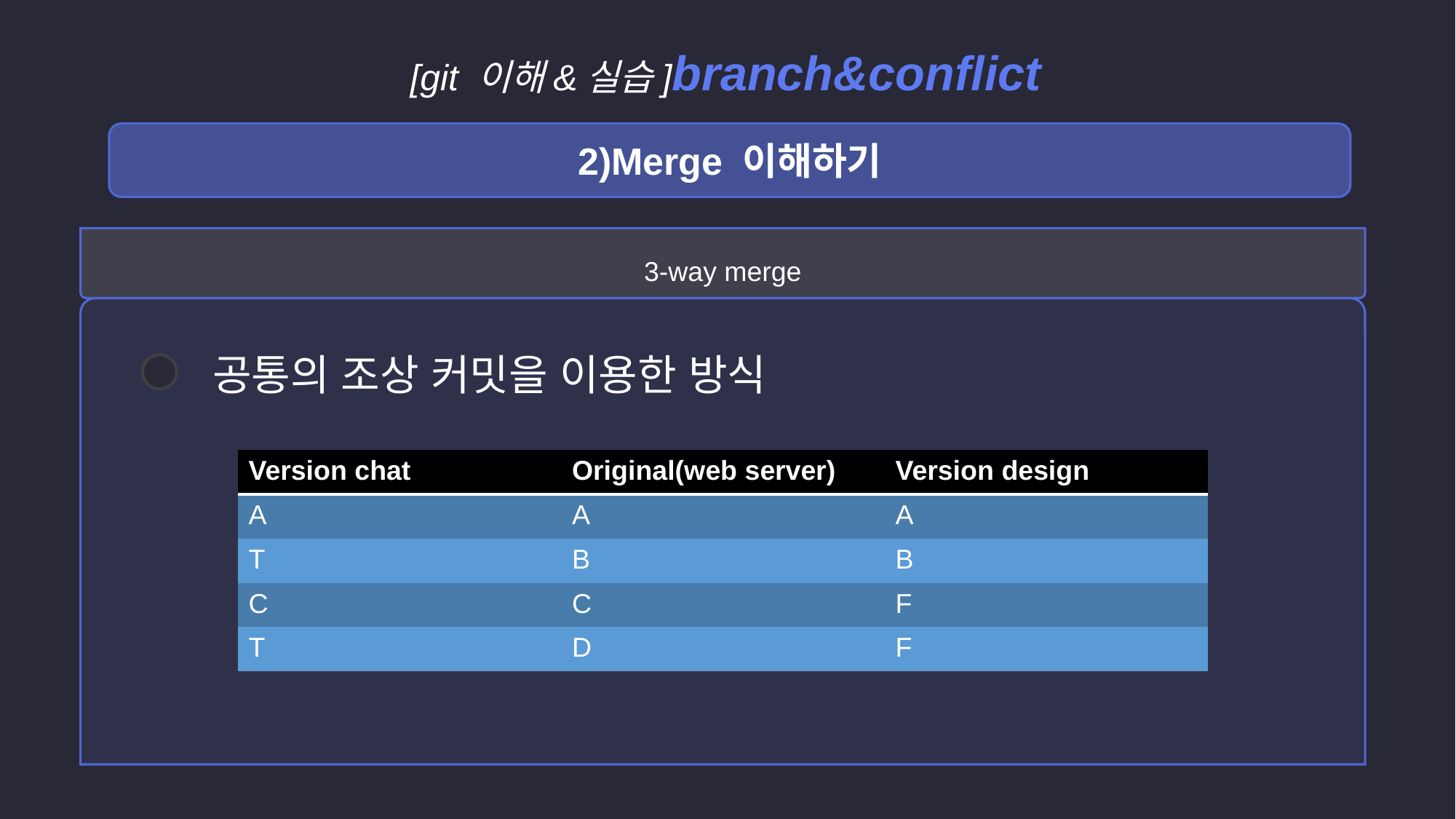

[git 이해&실습]branch&conflict
2)Merge 이해하기
3-way merge

공통의 조상 커밋을 이용한 방식

| Version chat | Original(web server) | Version design |
| --- | --- | --- |
| A | A | A |
| T | B | B |
| C | C | F |
| T | D | F |